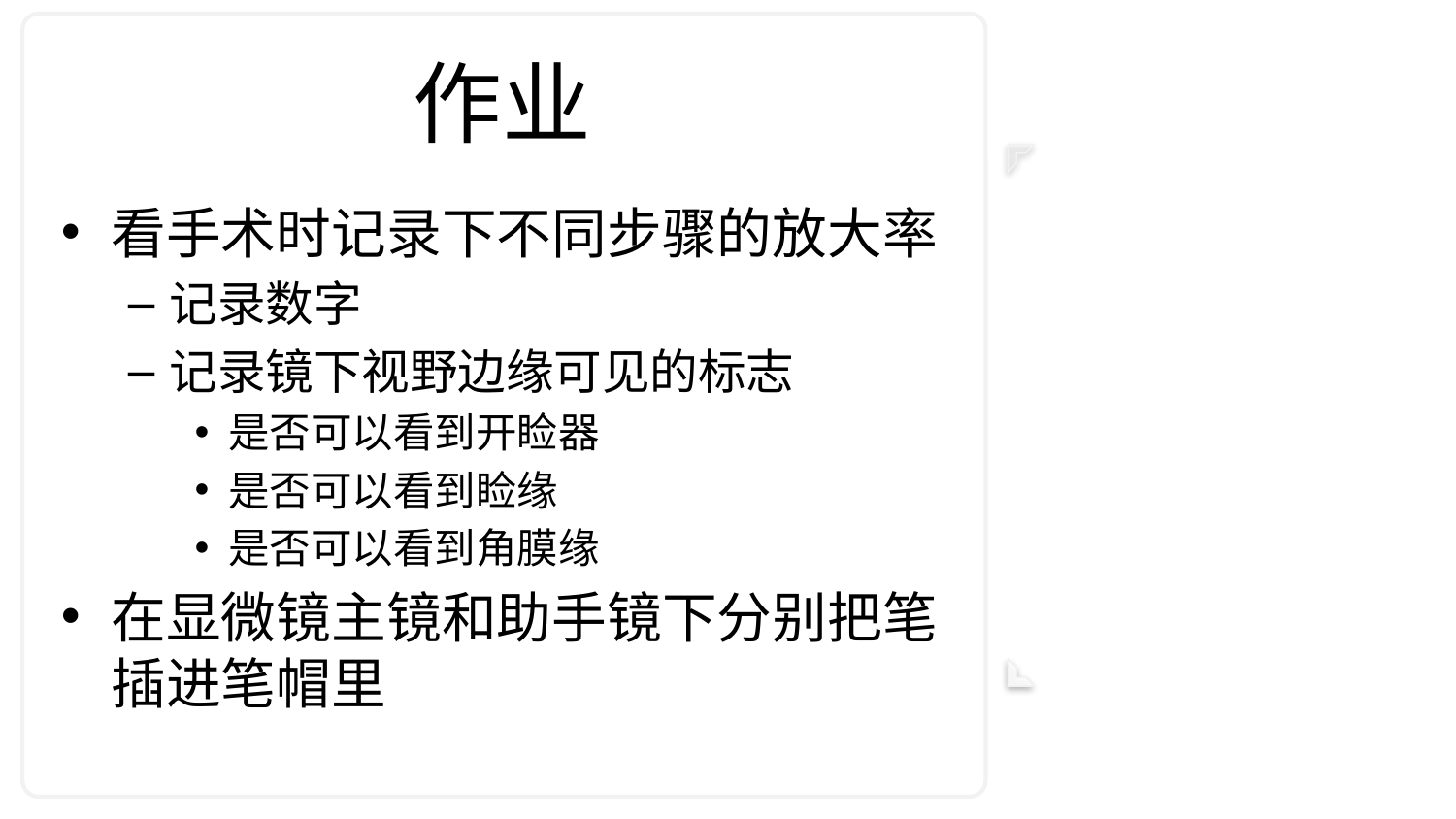

# 作业
看手术时记录下不同步骤的放大率
记录数字
记录镜下视野边缘可见的标志
是否可以看到开睑器
是否可以看到睑缘
是否可以看到角膜缘
在显微镜主镜和助手镜下分别把笔插进笔帽里